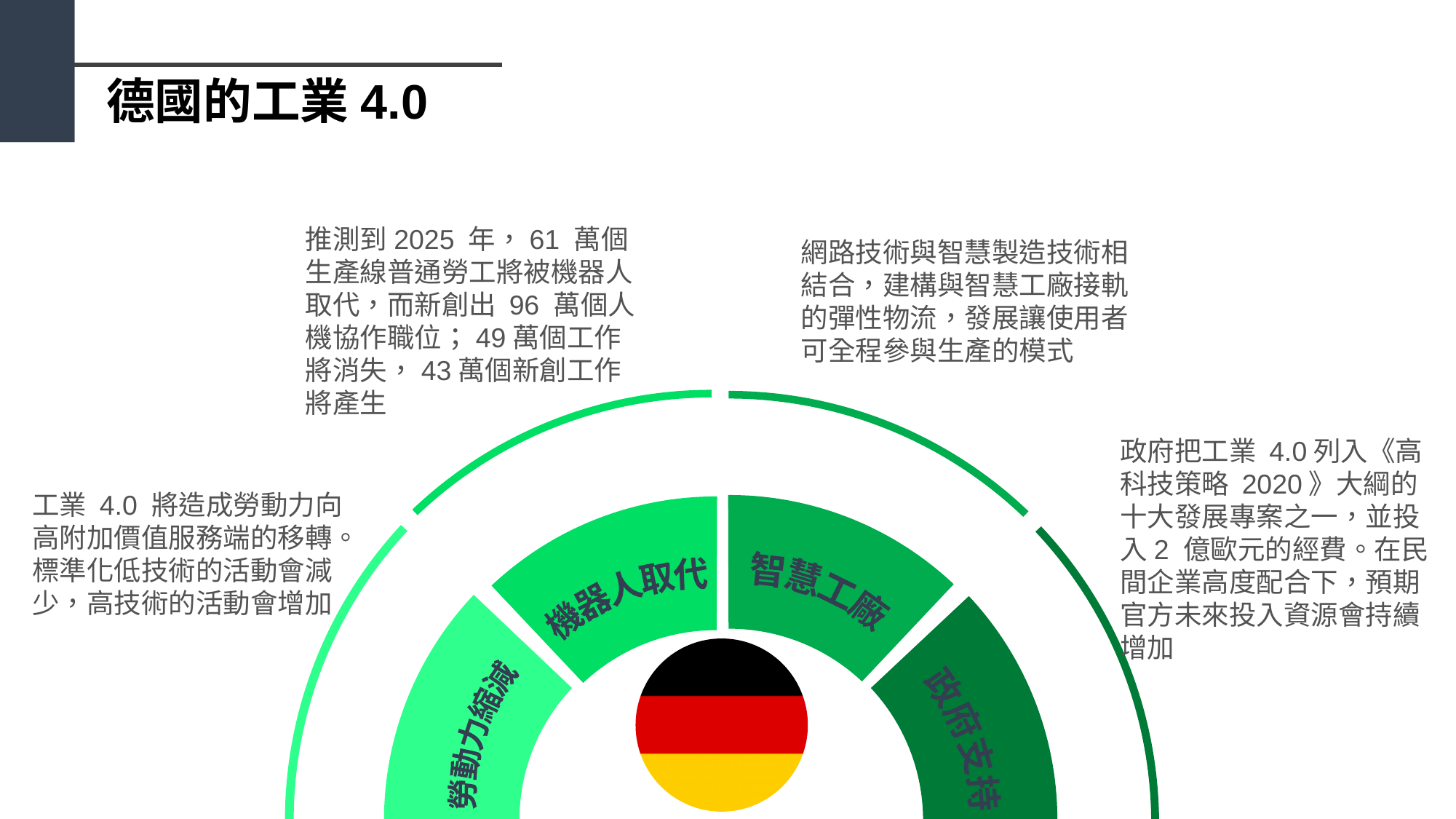

德國的工業4.0
推測到2025 年，61 萬個生產線普通勞工將被機器人取代，而新創出 96 萬個人機協作職位；49萬個工作將消失，43萬個新創工作將產生
網路技術與智慧製造技術相結合，建構與智慧工廠接軌的彈性物流，發展讓使用者可全程參與生產的模式

政府把工業 4.0列入《高科技策略 2020》大綱的十大發展專案之一，並投入2 億歐元的經費。在民間企業高度配合下，預期官方未來投入資源會持續增加
工業 4.0 將造成勞動力向高附加價值服務端的移轉。標準化低技術的活動會減少，高技術的活動會增加

智慧工廠
機器人取代

勞動力縮減
政府支持